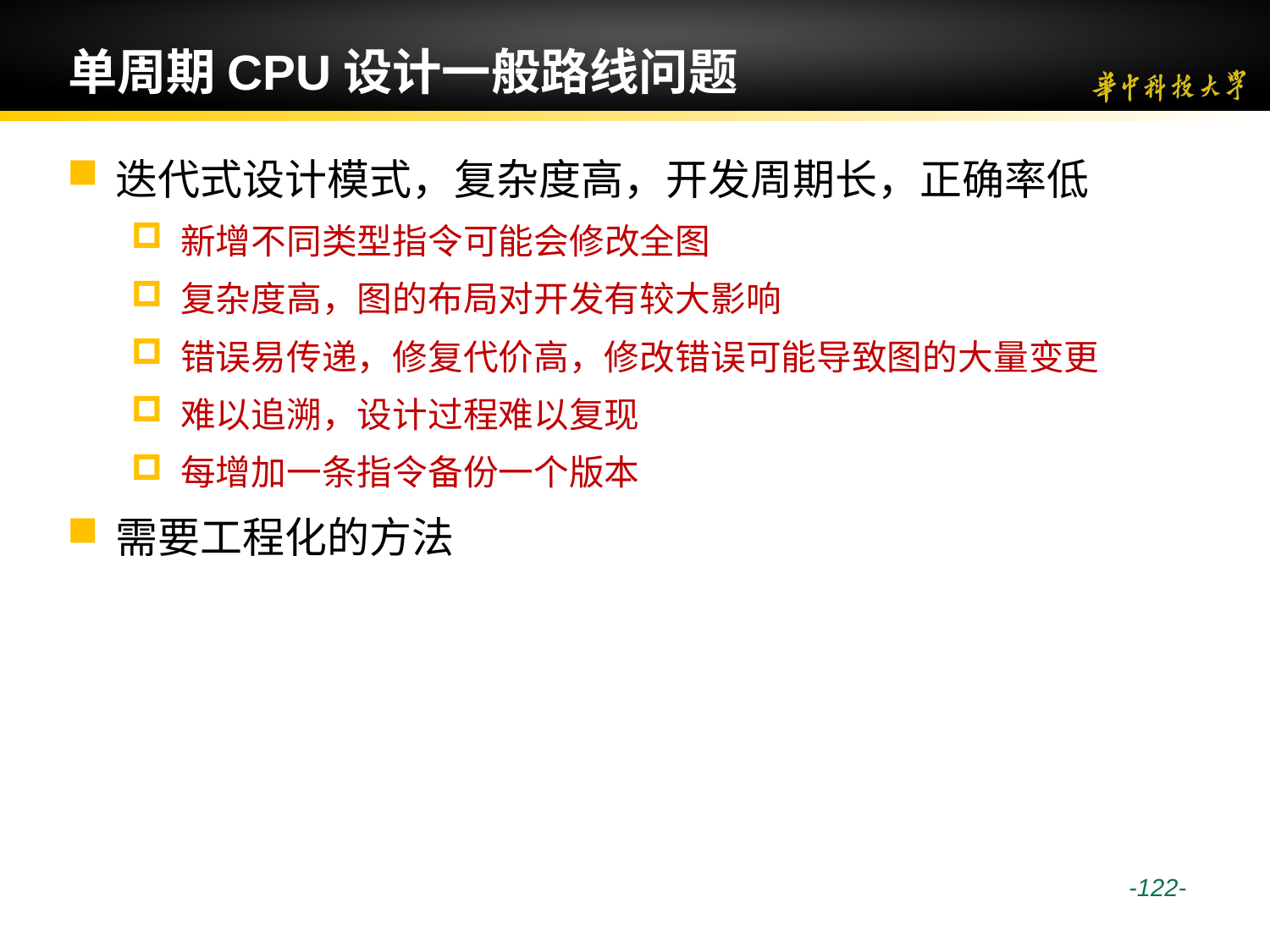

# 单周期CPU设计一般路线问题
迭代式设计模式，复杂度高，开发周期长，正确率低
新增不同类型指令可能会修改全图
复杂度高，图的布局对开发有较大影响
错误易传递，修复代价高，修改错误可能导致图的大量变更
难以追溯，设计过程难以复现
每增加一条指令备份一个版本
需要工程化的方法

 -122-